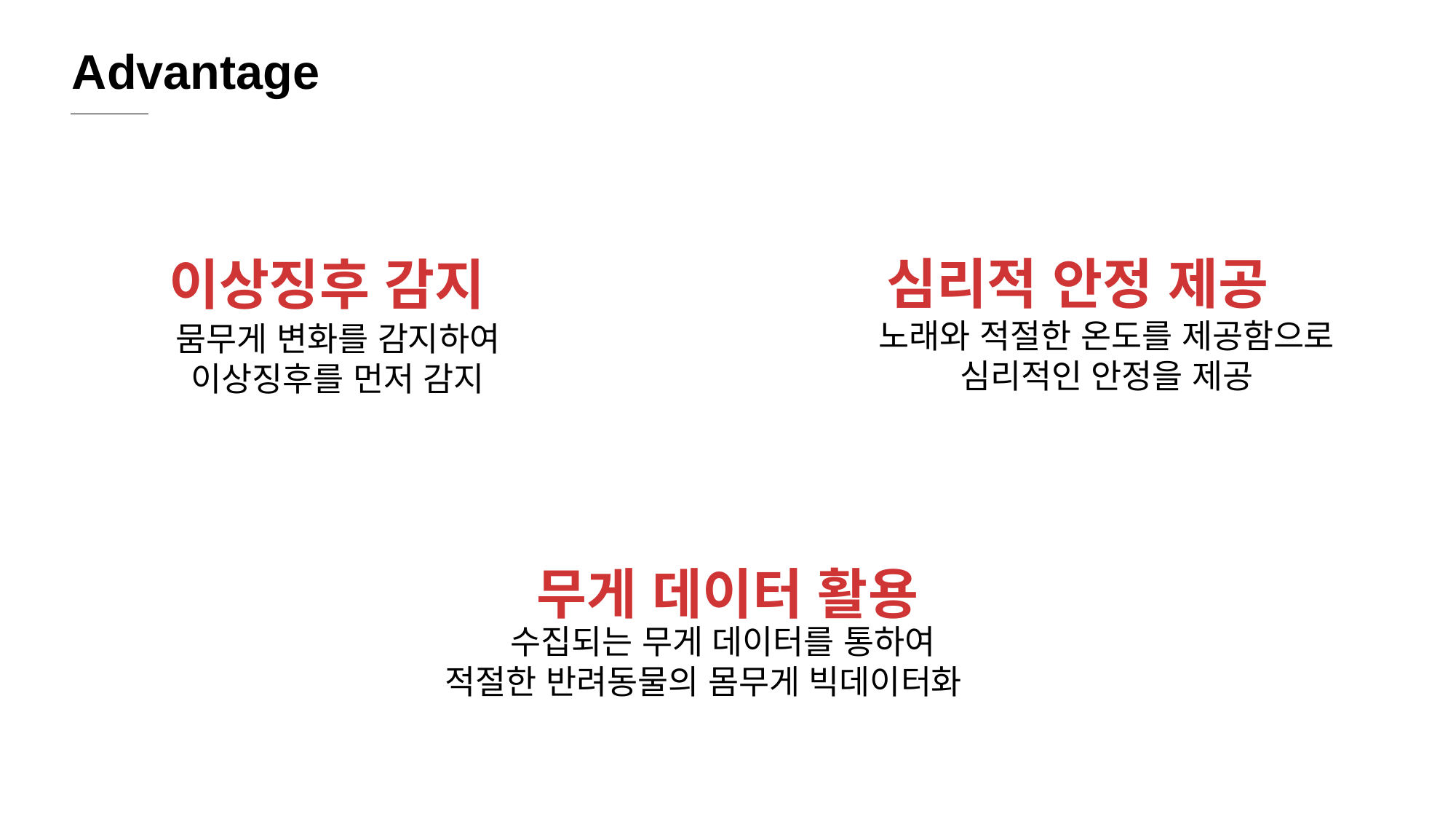

Advantage
심리적 안정 제공
노래와 적절한 온도를 제공함으로
심리적인 안정을 제공
이상징후 감지
뭄무게 변화를 감지하여
이상징후를 먼저 감지
    무게 데이터 활용

수집되는 무게 데이터를 통하여
적절한 반려동물의 몸무게 빅데이터화